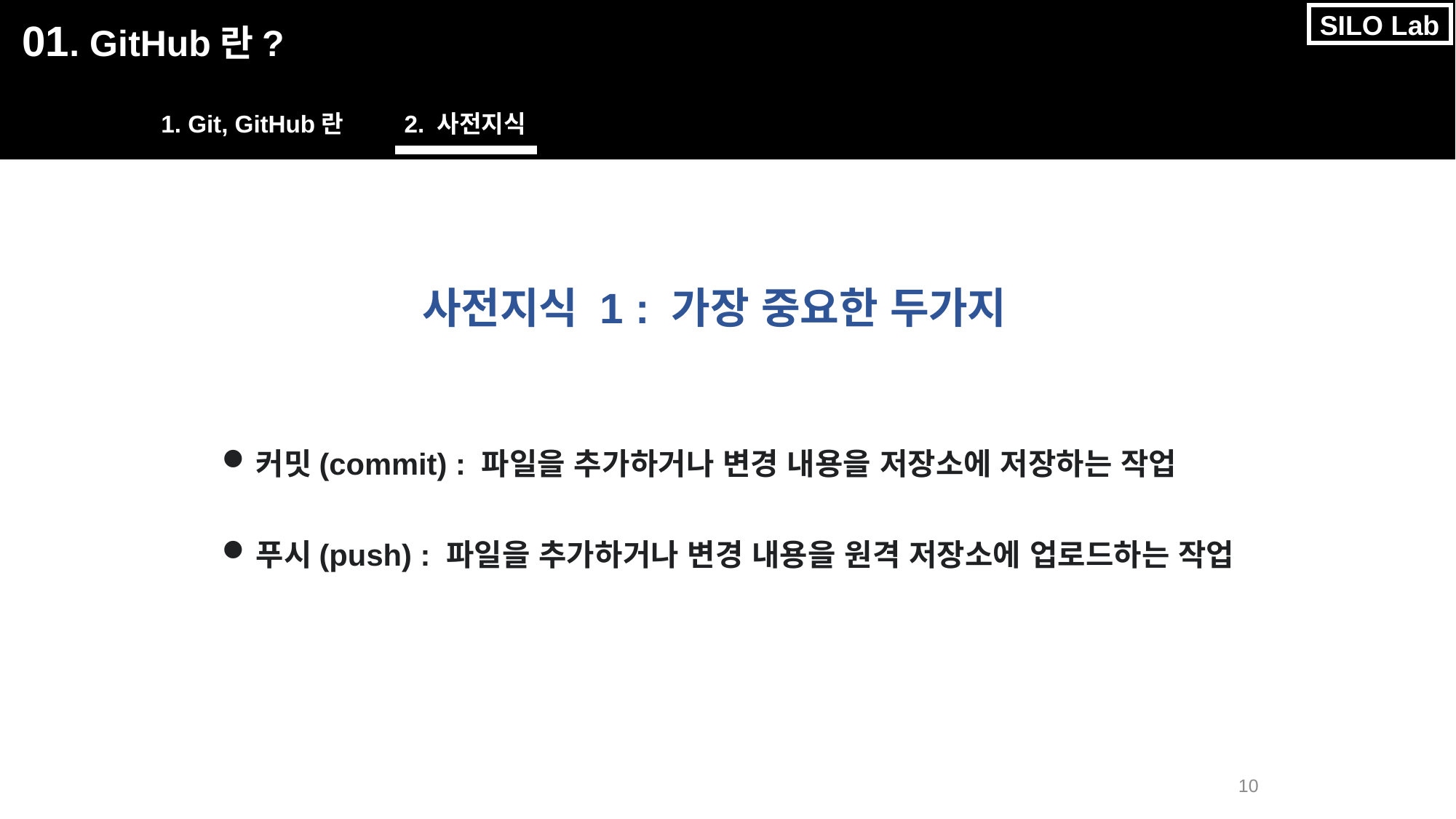

SILO Lab
01. GitHub란?
1. Git, GitHub란
2. 사전지식
사전지식 1 : 가장 중요한 두가지
커밋(commit) : 파일을 추가하거나 변경 내용을 저장소에 저장하는 작업
푸시(push) : 파일을 추가하거나 변경 내용을 원격 저장소에 업로드하는 작업
10